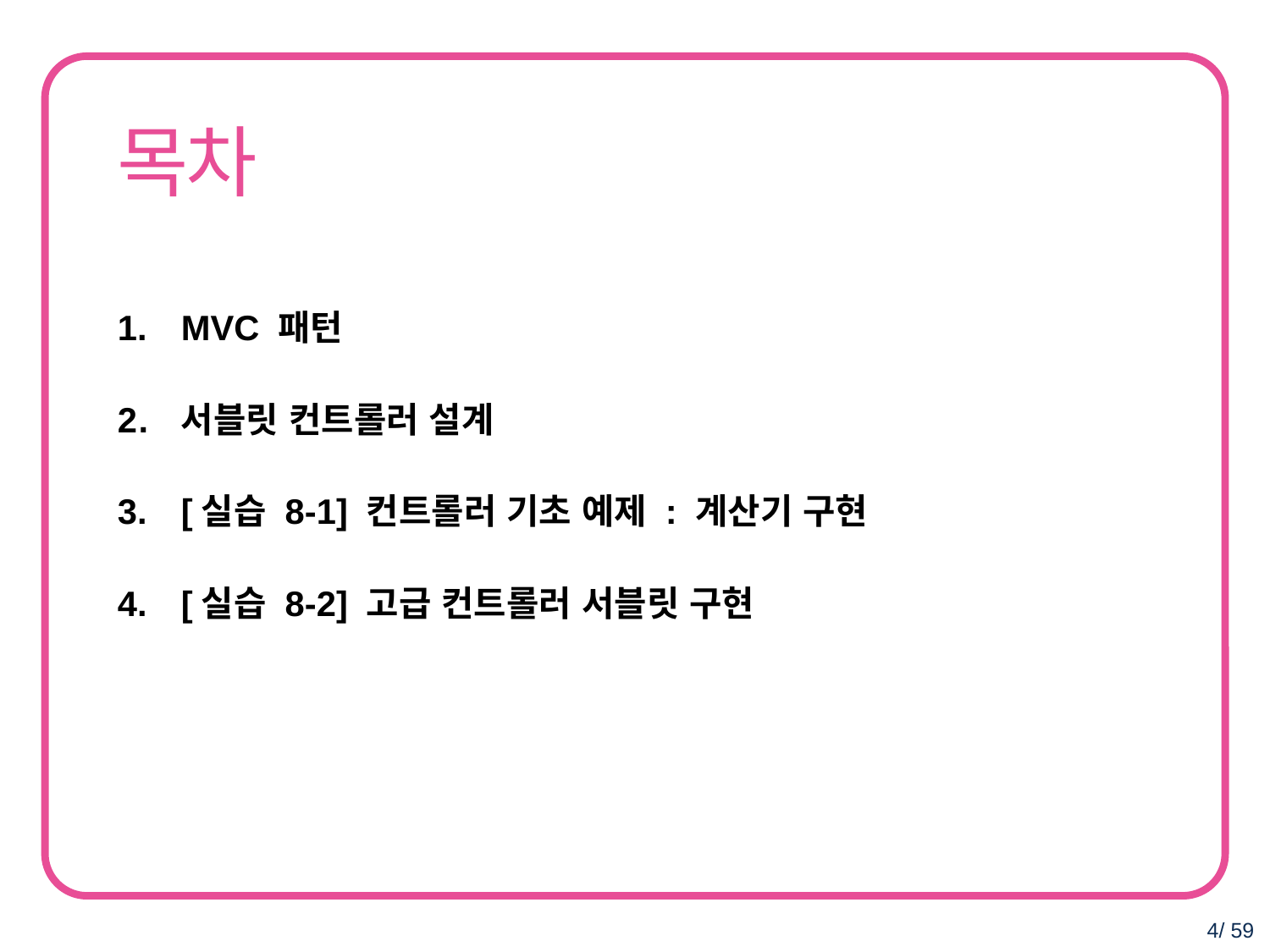

MVC 패턴
서블릿 컨트롤러 설계
[실습 8-1] 컨트롤러 기초 예제 : 계산기 구현
[실습 8-2] 고급 컨트롤러 서블릿 구현